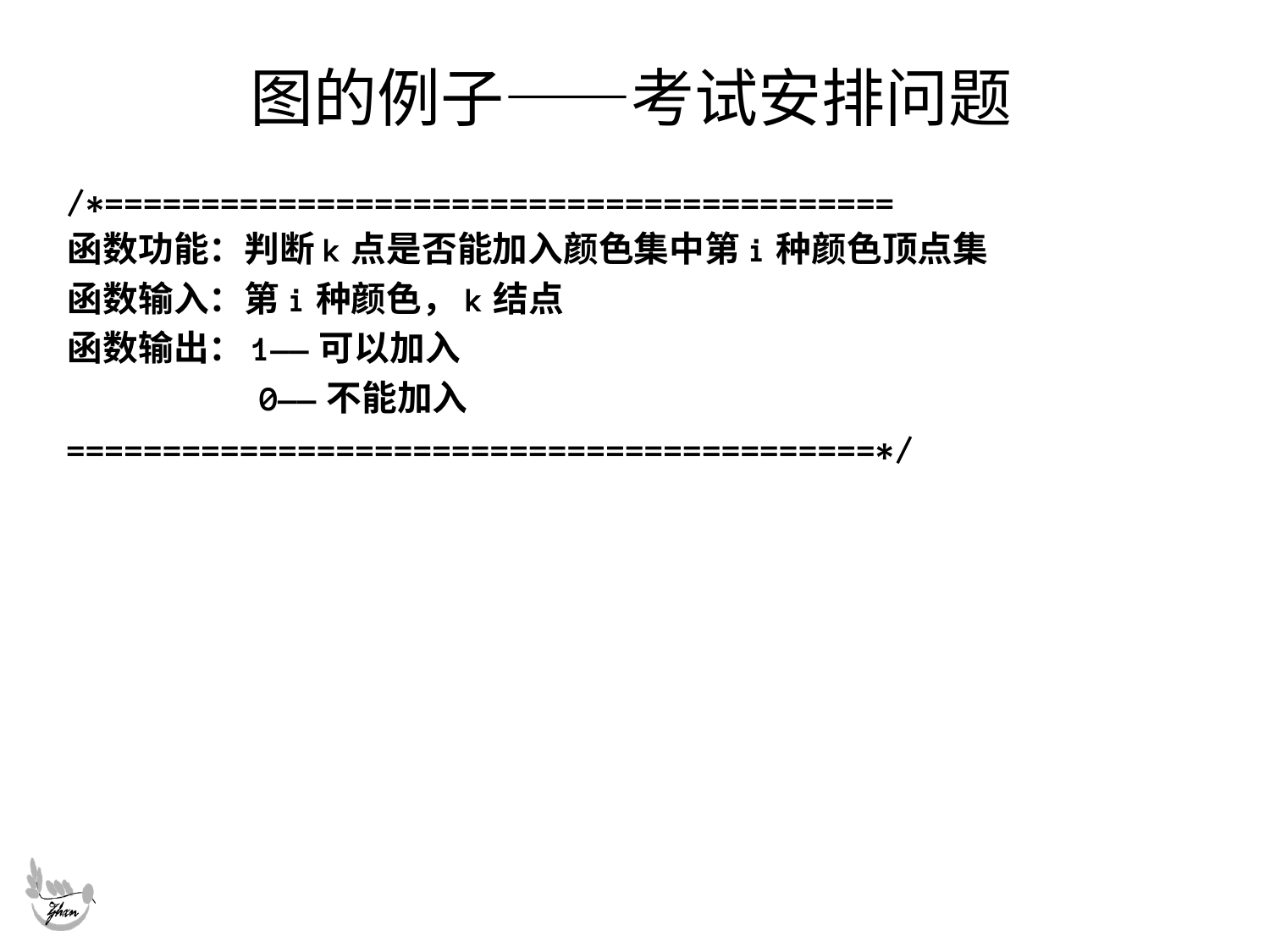

# 图的例子——考试安排问题
/*=========================================
函数功能：判断k点是否能加入颜色集中第i种颜色顶点集
函数输入：第i种颜色，k结点
函数输出：1——可以加入
          0——不能加入
==========================================*/

66